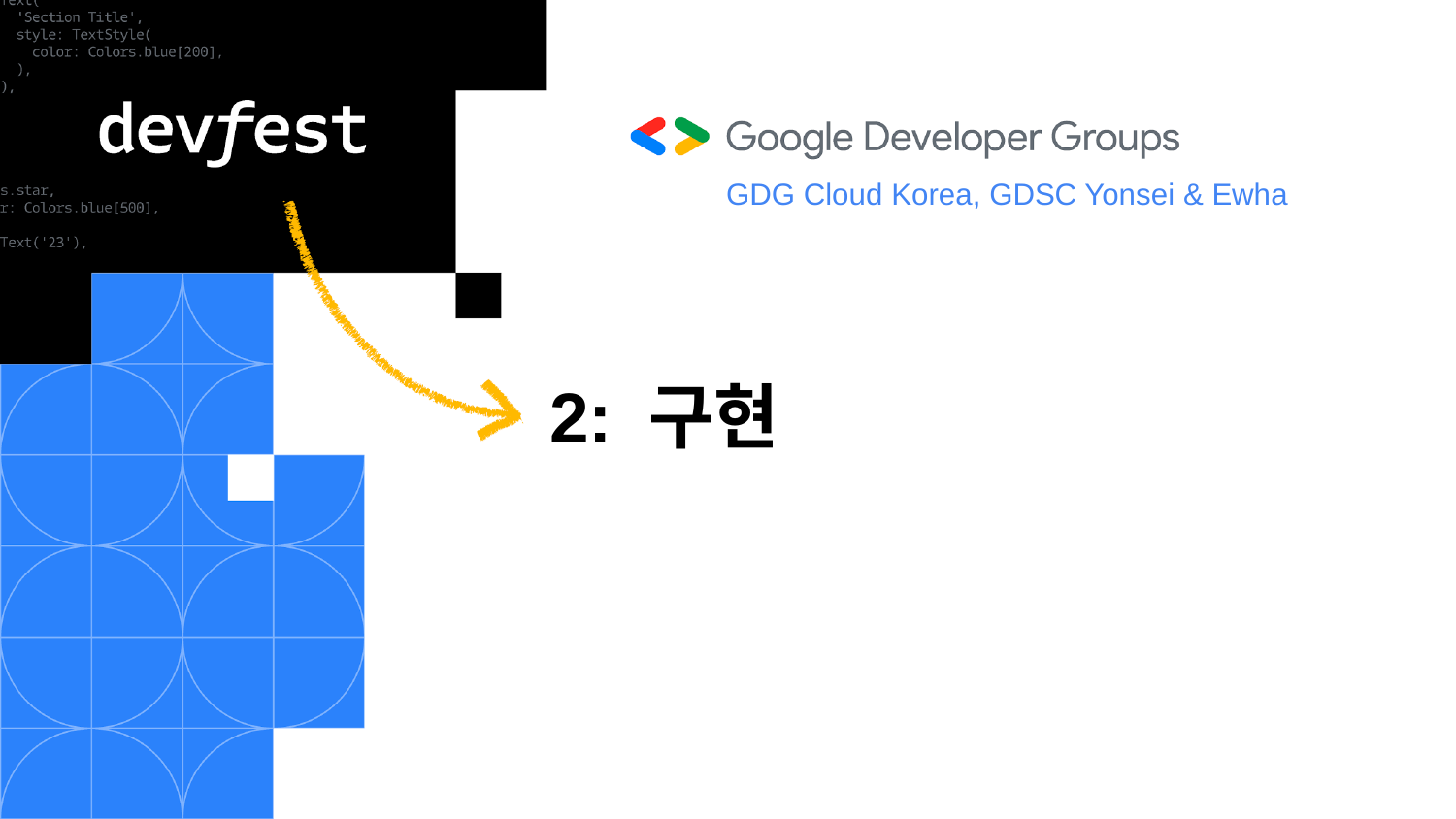

GDG Cloud Korea, GDSC Yonsei & Ewha
# 2: 구현